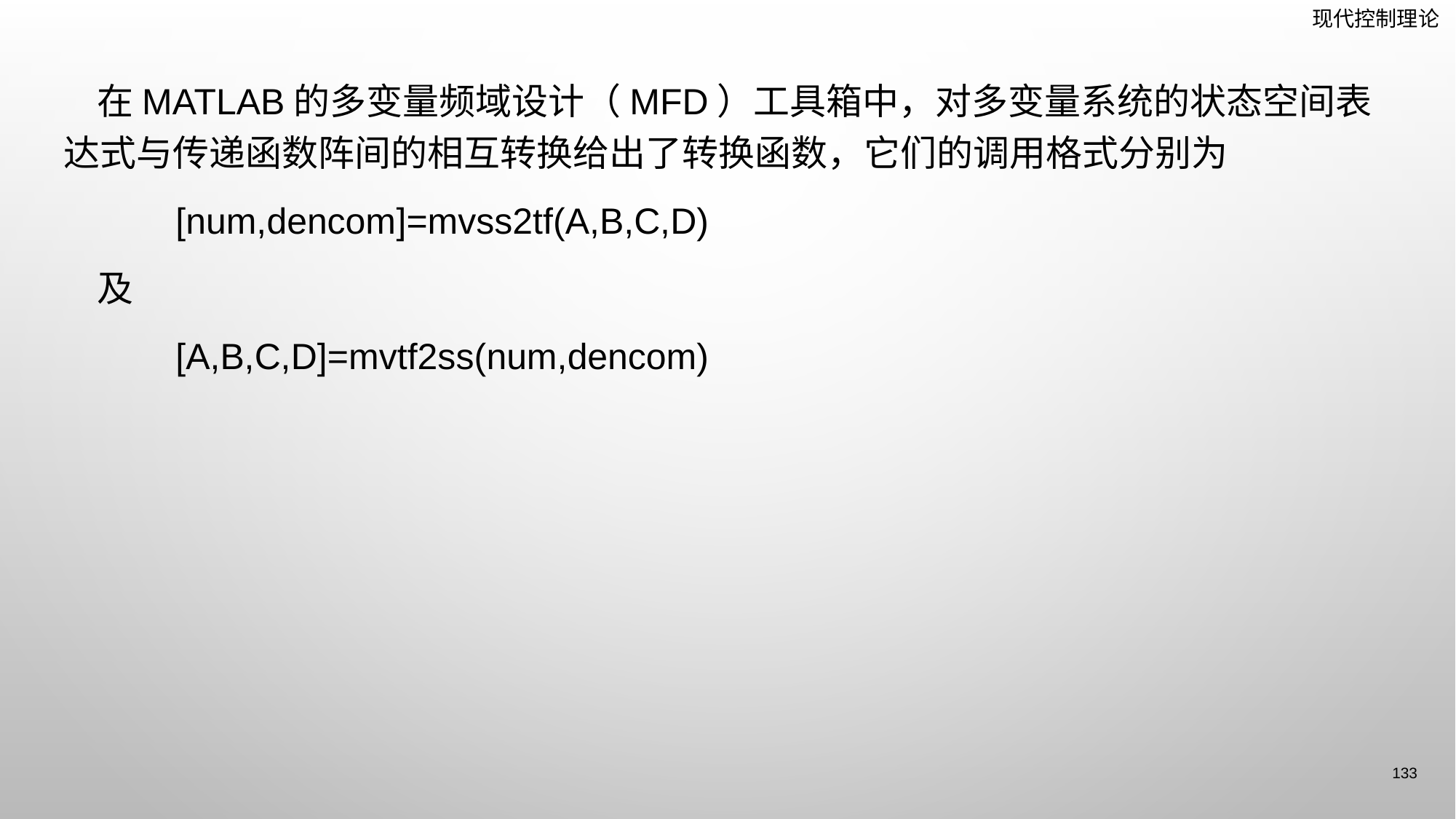

在MATLAB的多变量频域设计（MFD）工具箱中，对多变量系统的状态空间表达式与传递函数阵间的相互转换给出了转换函数，它们的调用格式分别为
           [num,dencom]=mvss2tf(A,B,C,D)
   及
           [A,B,C,D]=mvtf2ss(num,dencom)
133